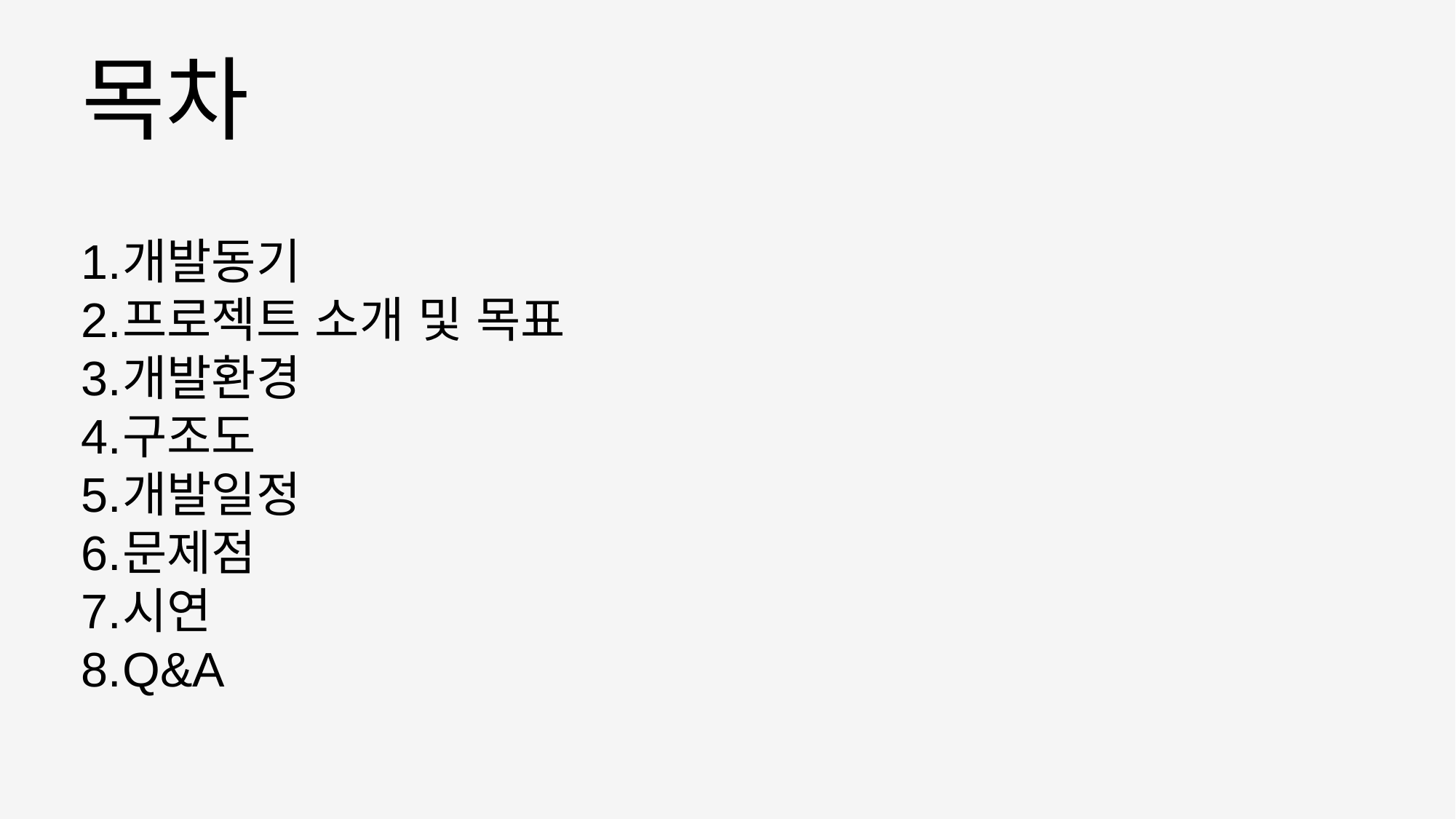

# 목차
개발동기
프로젝트 소개 및 목표
개발환경
구조도
개발일정
문제점
시연
Q&A